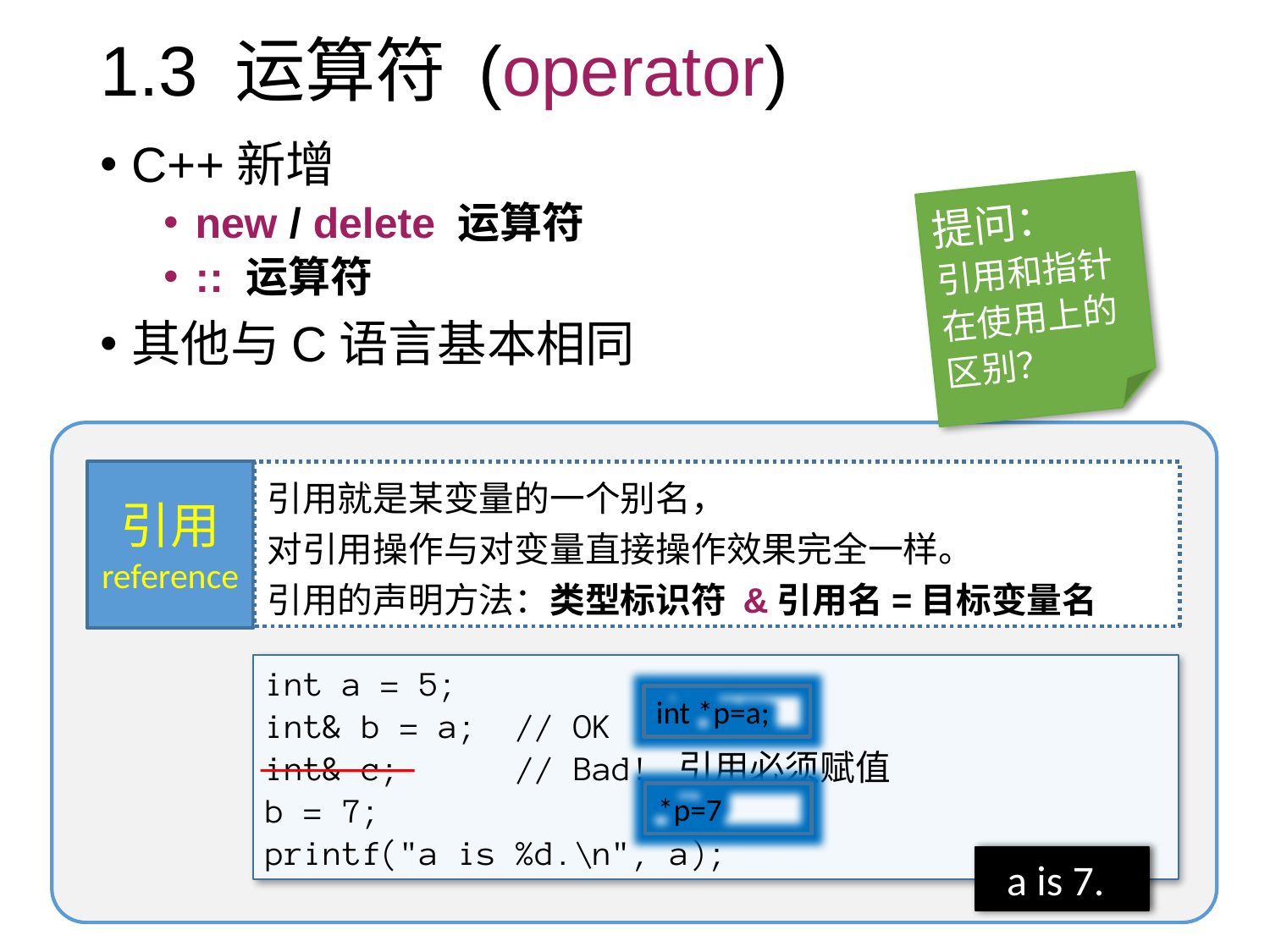

# 1.3 运算符 (operator)
C++新增
new / delete 运算符
:: 运算符
其他与C语言基本相同
提问：
引用和指针在使用上的区别？

引用
reference
引用就是某变量的一个别名，
对引用操作与对变量直接操作效果完全一样。
引用的声明方法：类型标识符 &引用名=目标变量名
int a = 5;
int& b = a;  // OK
int& c;      // Bad! 引用必须赋值
b = 7;
printf("a is %d.\n", a);
int *p=a;
*p=7
  a is 7.